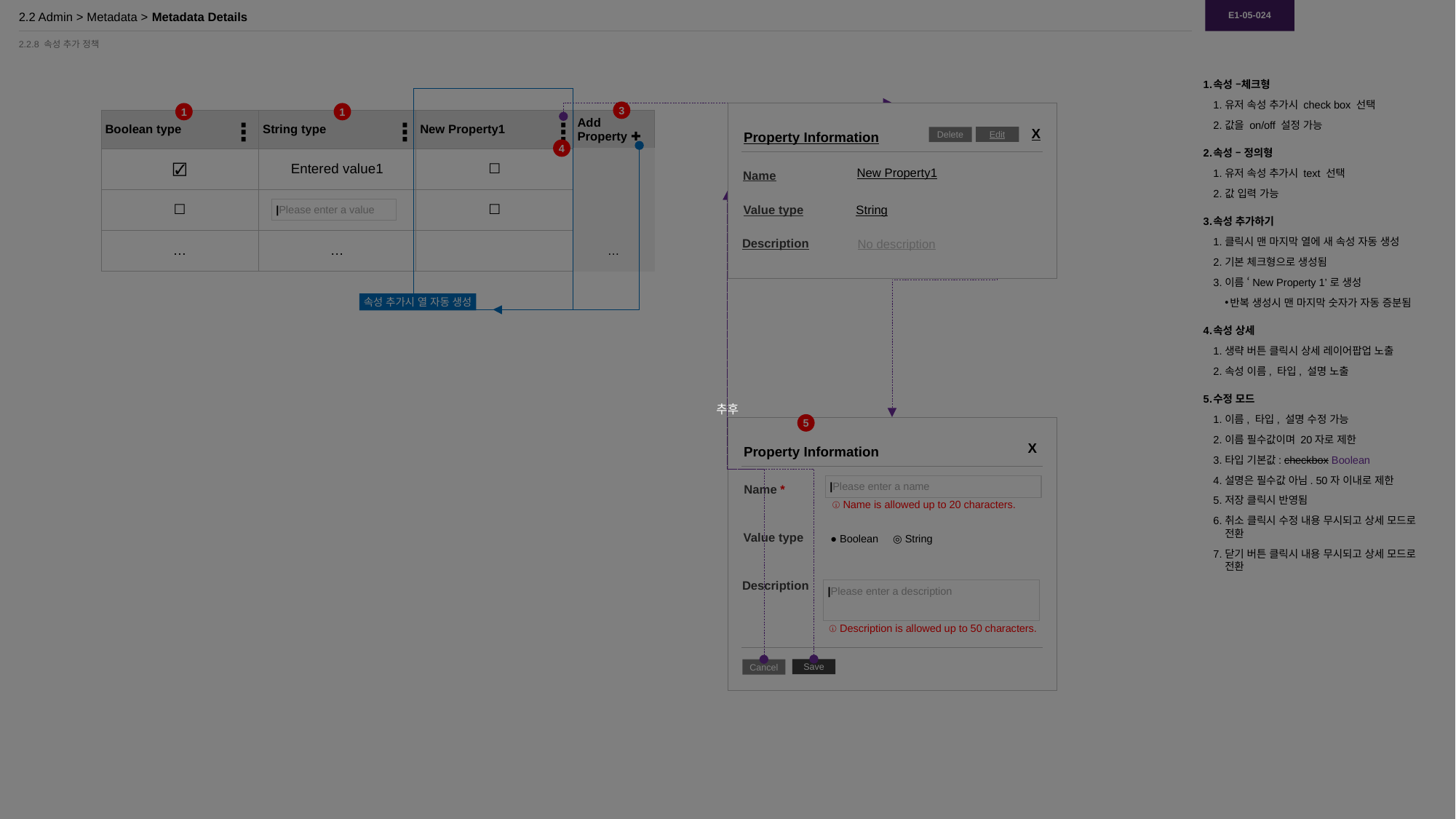

E1-05-024
추후
# 2.2 Admin > Metadata > Metadata Details
2.2.8 속성 추가 정책
속성 –체크형
유저 속성 추가시 check box 선택
값을 on/off 설정 가능
속성 – 정의형
유저 속성 추가시 text 선택
값 입력 가능
속성 추가하기
클릭시 맨 마지막 열에 새 속성 자동 생성
기본 체크형으로 생성됨
이름 ‘New Property 1’로 생성
반복 생성시 맨 마지막 숫자가 자동 증분됨
속성 상세
생략 버튼 클릭시 상세 레이어팝업 노출
속성 이름, 타입, 설명 노출
수정 모드
이름, 타입, 설명 수정 가능
이름 필수값이며 20자로 제한
타입 기본값: checkbox Boolean
설명은 필수값 아님. 50자 이내로 제한
저장 클릭시 반영됨
취소 클릭시 수정 내용 무시되고 상세 모드로 전환
닫기 버튼 클릭시 내용 무시되고 상세 모드로 전환

3

X
Edit
Delete
Property Information
New Property1
Name
Value type
String
Description
No description
1
1
| Boolean type | String type | New Property1 | Add Property ✚ |
| --- | --- | --- | --- |
| ☑ | Entered value1 | ☐ |  |
| ☐ |  | ☐ |  |
| … | … |  | … |
4
⋮
⋮
⋮
4
|Please enter a value
속성 추가시 열 자동 생성
5

X
Property Information
|Please enter a name
Name *
ⓘ Name is allowed up to 20 characters.
Value type
Description
|Please enter a description
ⓘ Description is allowed up to 50 characters.
Save
Cancel
● Boolean     ◎ String